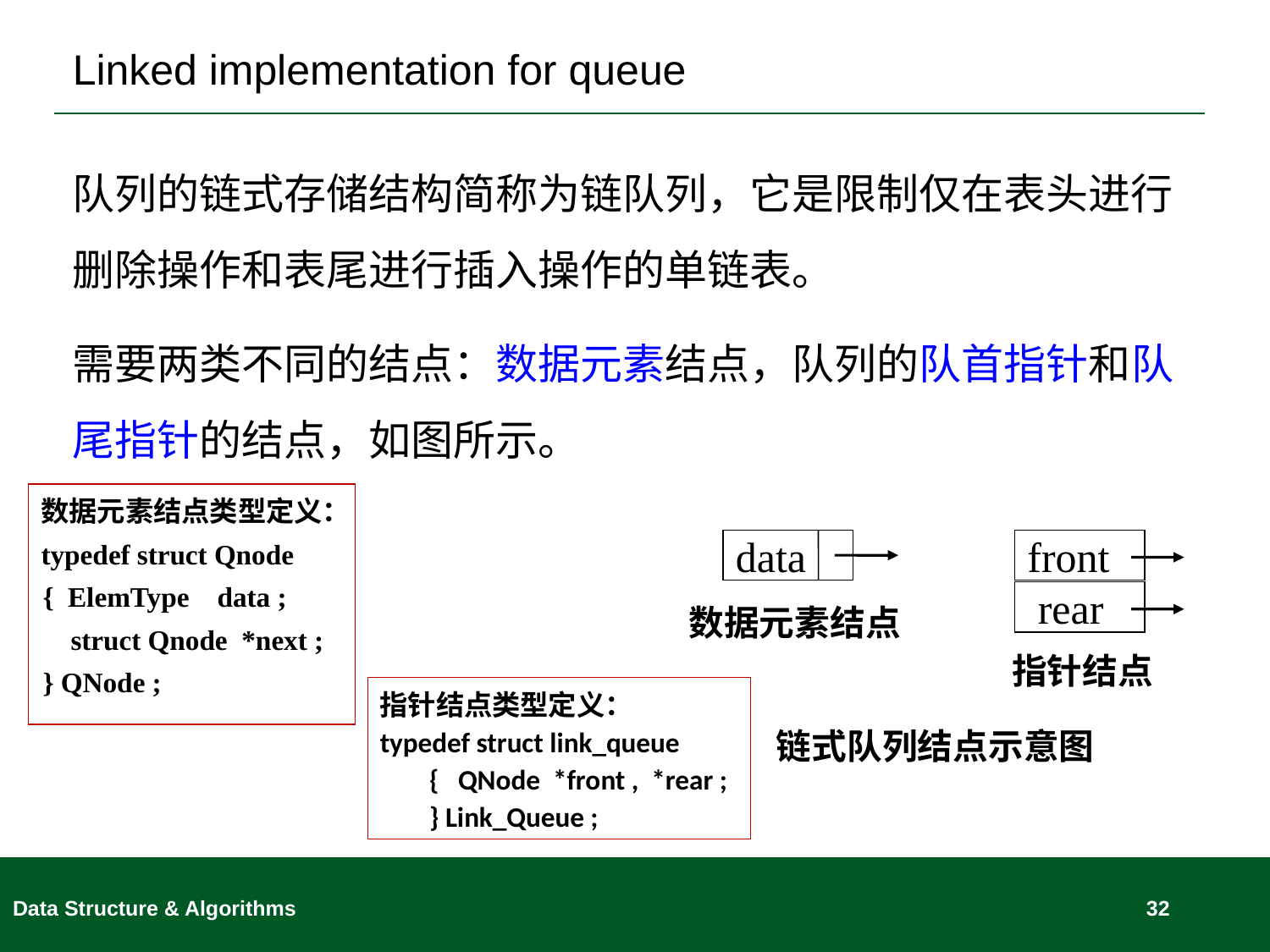

# Linked implementation for queue
队列的链式存储结构简称为链队列，它是限制仅在表头进行删除操作和表尾进行插入操作的单链表。
需要两类不同的结点：数据元素结点，队列的队首指针和队尾指针的结点，如图所示。

数据元素结点类型定义：
typedef struct Qnode
{  ElemType    data ;
    struct Qnode  *next ;
} QNode ;
data

front

 rear

指针结点
链式队列结点示意图
数据元素结点
指针结点类型定义：
typedef struct link_queue
{   QNode  *front ,  *rear ;
} Link_Queue ;
Data Structure & Algorithms
32